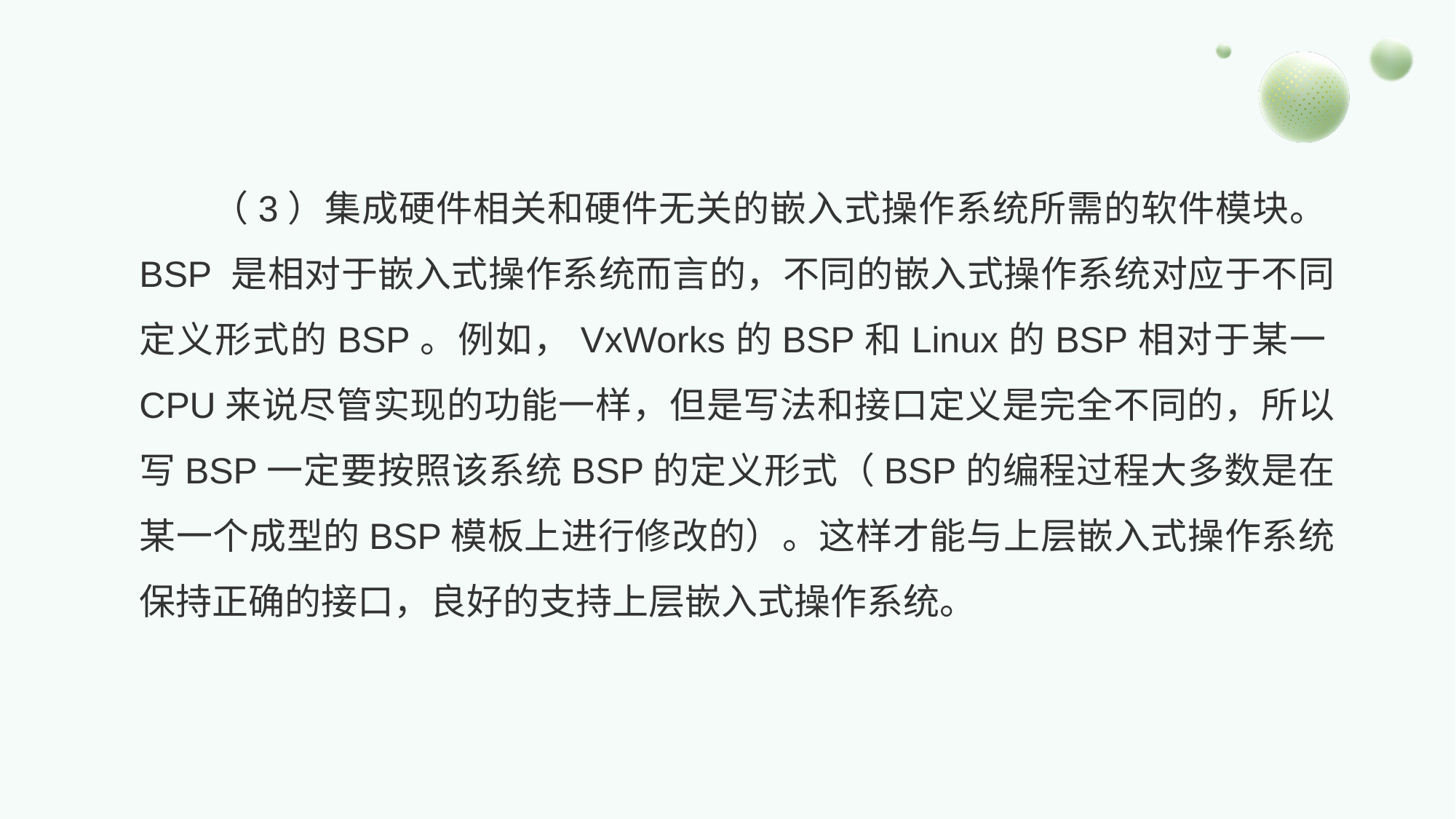

（3）集成硬件相关和硬件无关的嵌入式操作系统所需的软件模块。BSP 是相对于嵌入式操作系统而言的，不同的嵌入式操作系统对应于不同定义形式的BSP。例如，VxWorks的BSP和Linux的BSP相对于某一CPU来说尽管实现的功能一样，但是写法和接口定义是完全不同的，所以写BSP一定要按照该系统BSP的定义形式（BSP的编程过程大多数是在某一个成型的BSP模板上进行修改的）。这样才能与上层嵌入式操作系统保持正确的接口，良好的支持上层嵌入式操作系统。